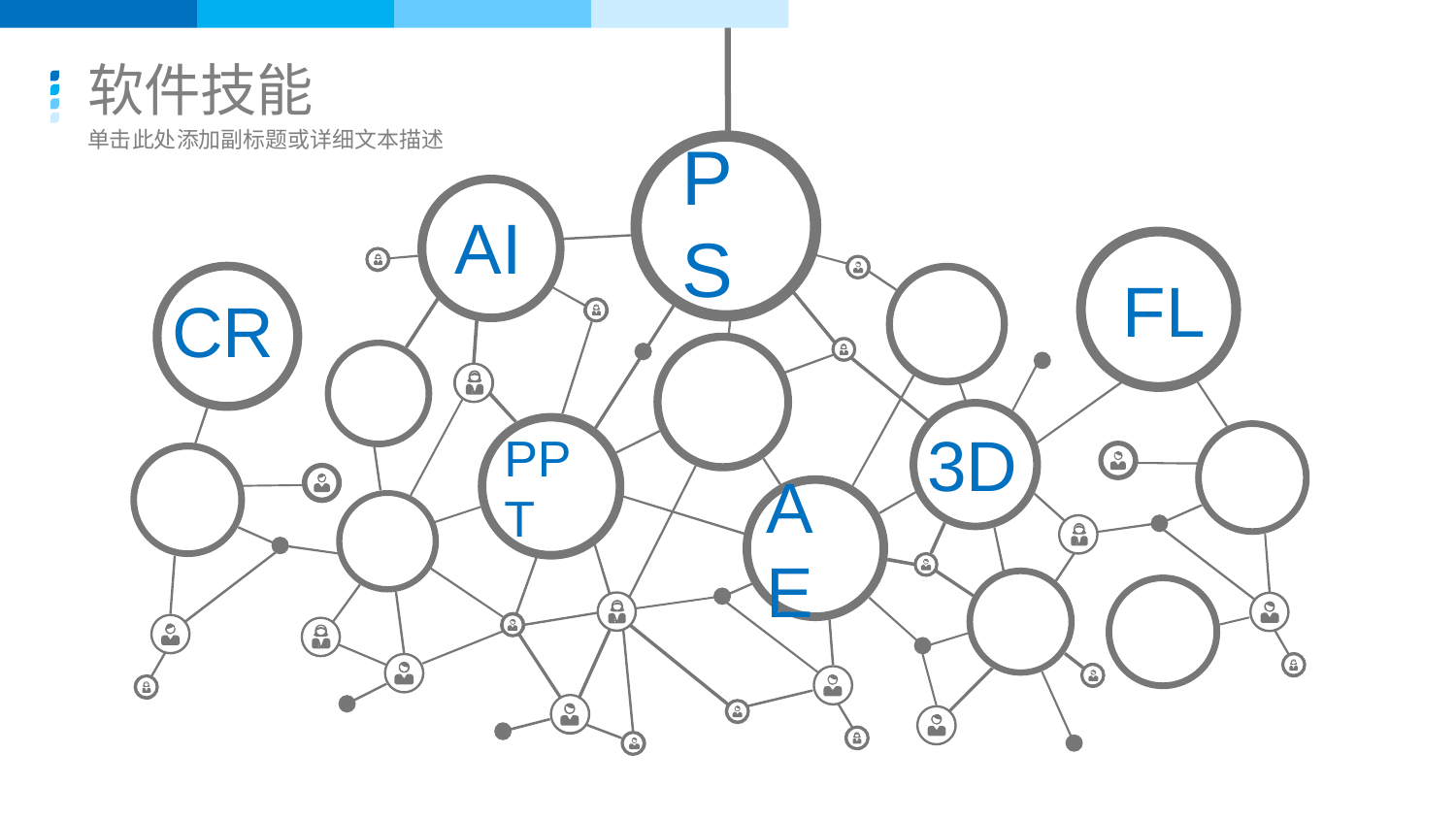

软件技能
单击此处添加副标题或详细文本描述
PS
AI
FL
CR
3D
PPT
AE